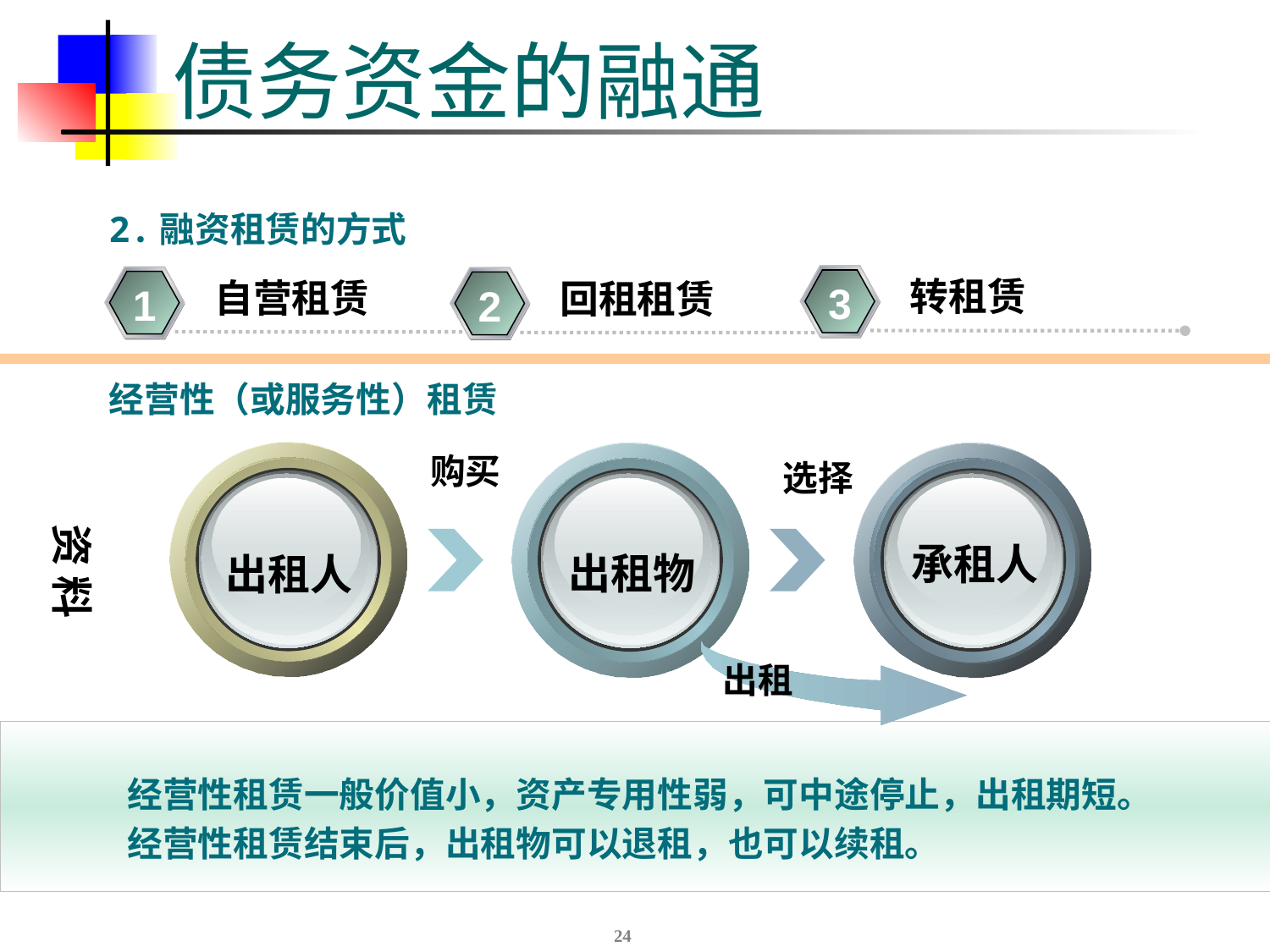

# 债务资金的融通
2.融资租赁的方式

转租赁

3

自营租赁

1

回租租赁

2

经营性（或服务性）租赁
购买

出租人

出租物

承租人
选择

出租
资 料

经营性租赁一般价值小，资产专用性弱，可中途停止，出租期短。
经营性租赁结束后，出租物可以退租，也可以续租。
24